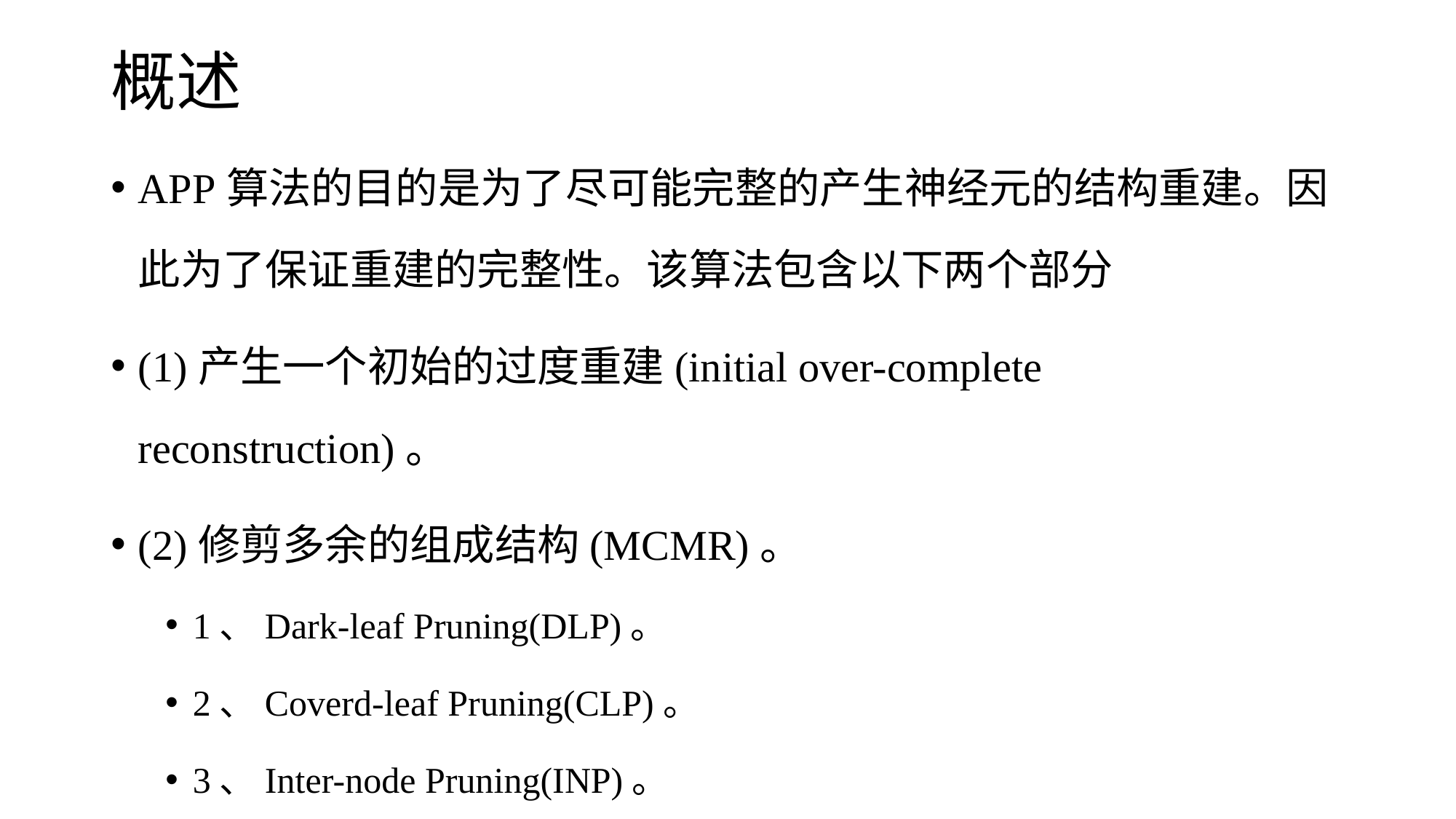

# 概述
APP算法的目的是为了尽可能完整的产生神经元的结构重建。因此为了保证重建的完整性。该算法包含以下两个部分
(1)产生一个初始的过度重建(initial over-complete reconstruction)。
(2)修剪多余的组成结构(MCMR)。
1、Dark-leaf Pruning(DLP)。
2、Coverd-leaf Pruning(CLP)。
3、Inter-node Pruning(INP)。